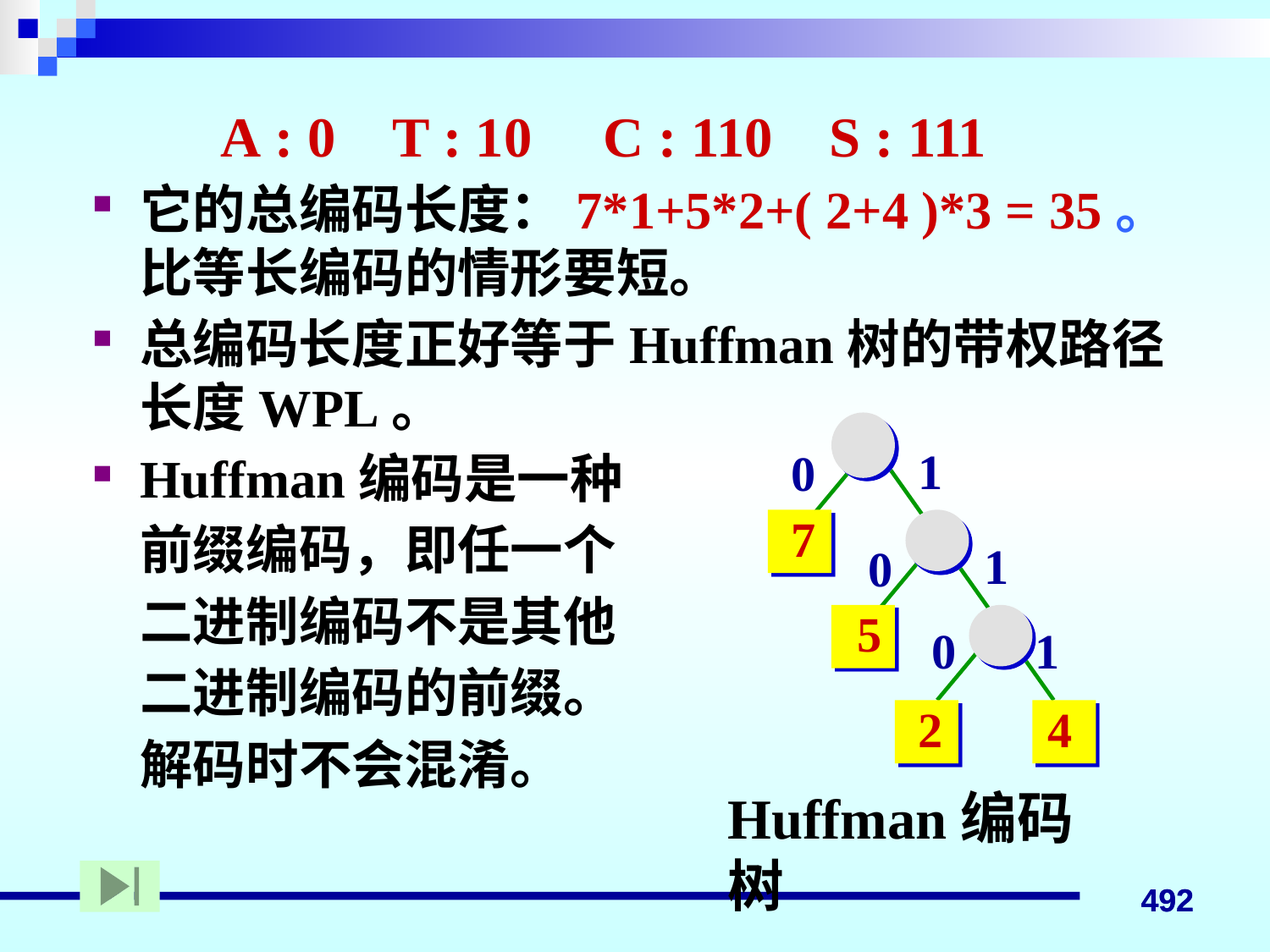

A : 0    T : 10     C : 110    S : 111
它的总编码长度：7*1+5*2+( 2+4 )*3 = 35。比等长编码的情形要短。
总编码长度正好等于Huffman树的带权路径长度WPL。
Huffman编码是一种
	前缀编码，即任一个
	二进制编码不是其他
	二进制编码的前缀。
	解码时不会混淆。

1
0

7

1
0

5

0
1

2
4

Huffman编码树

492
492